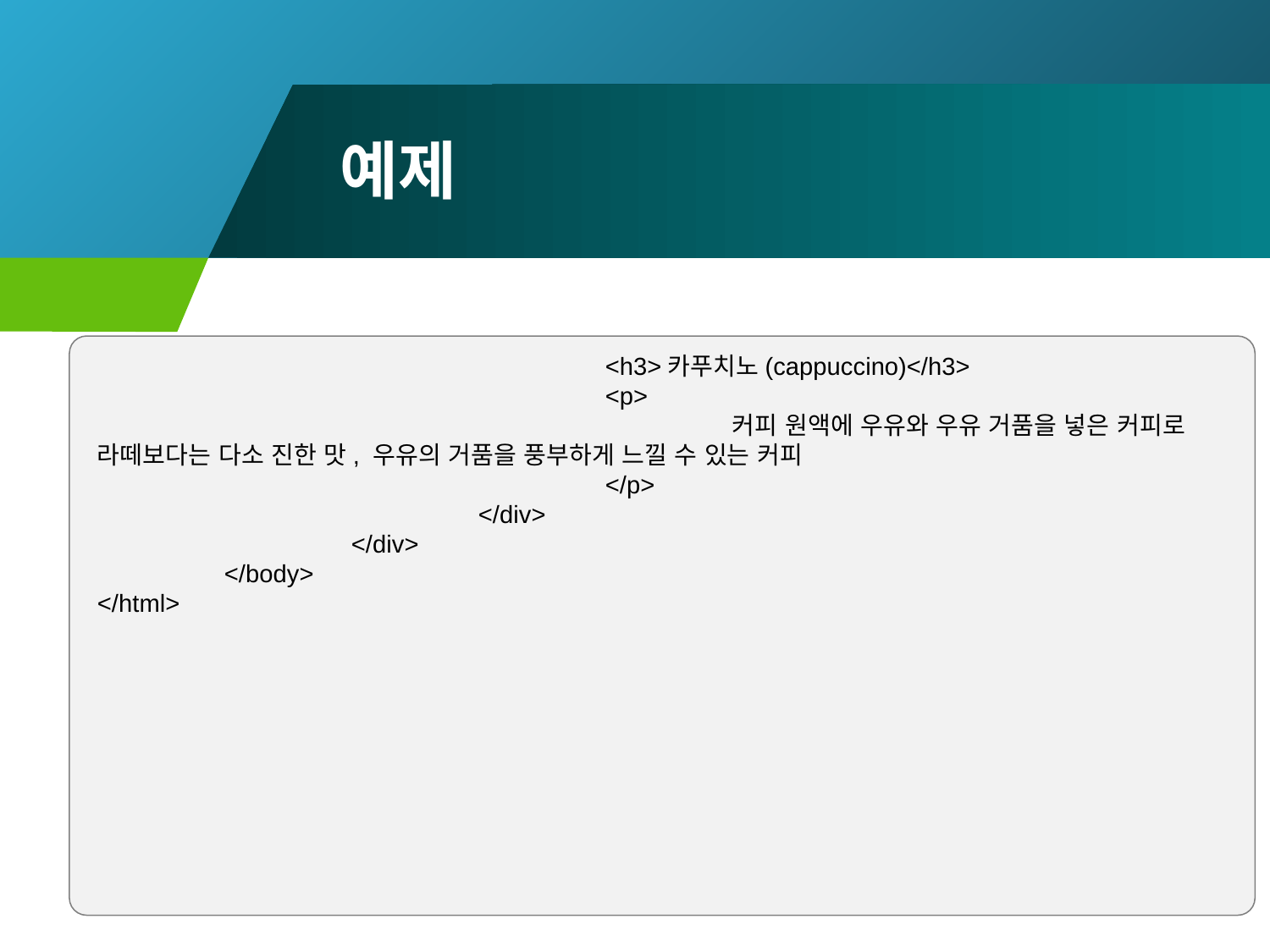

# 예제

				<h3>카푸치노(cappuccino)</h3>
				<p>
					커피 원액에 우유와 우유 거품을 넣은 커피로 라떼보다는 다소 진한 맛, 우유의 거품을 풍부하게 느낄 수 있는 커피
				</p>
			</div>
		</div>
	</body>
</html>